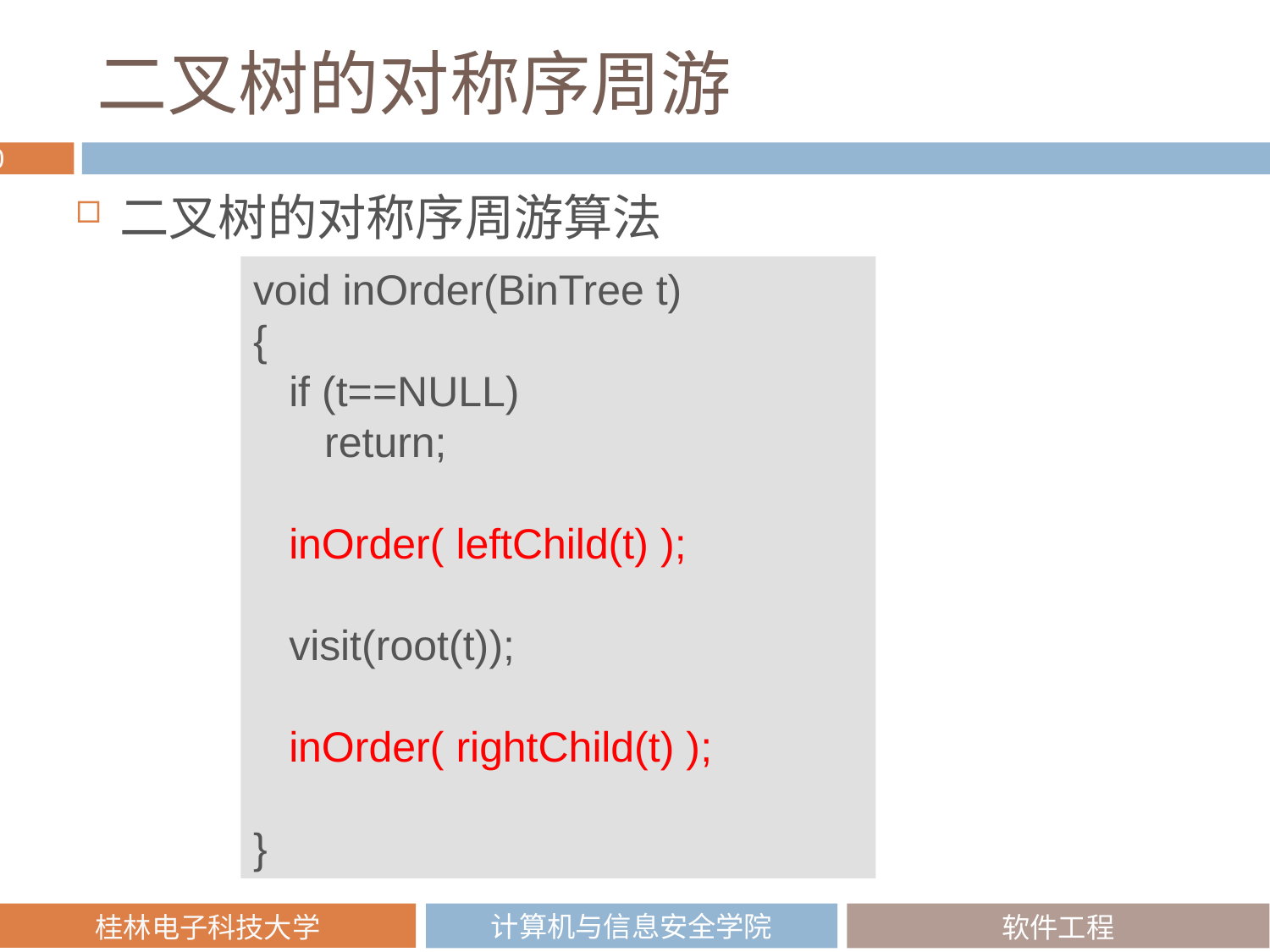

# 二叉树的对称序周游
二叉树的对称序周游算法
void inOrder(BinTree t)
{
   if (t==NULL)
      return;

   inOrder( leftChild(t) );

   visit(root(t));

   inOrder( rightChild(t) );

}